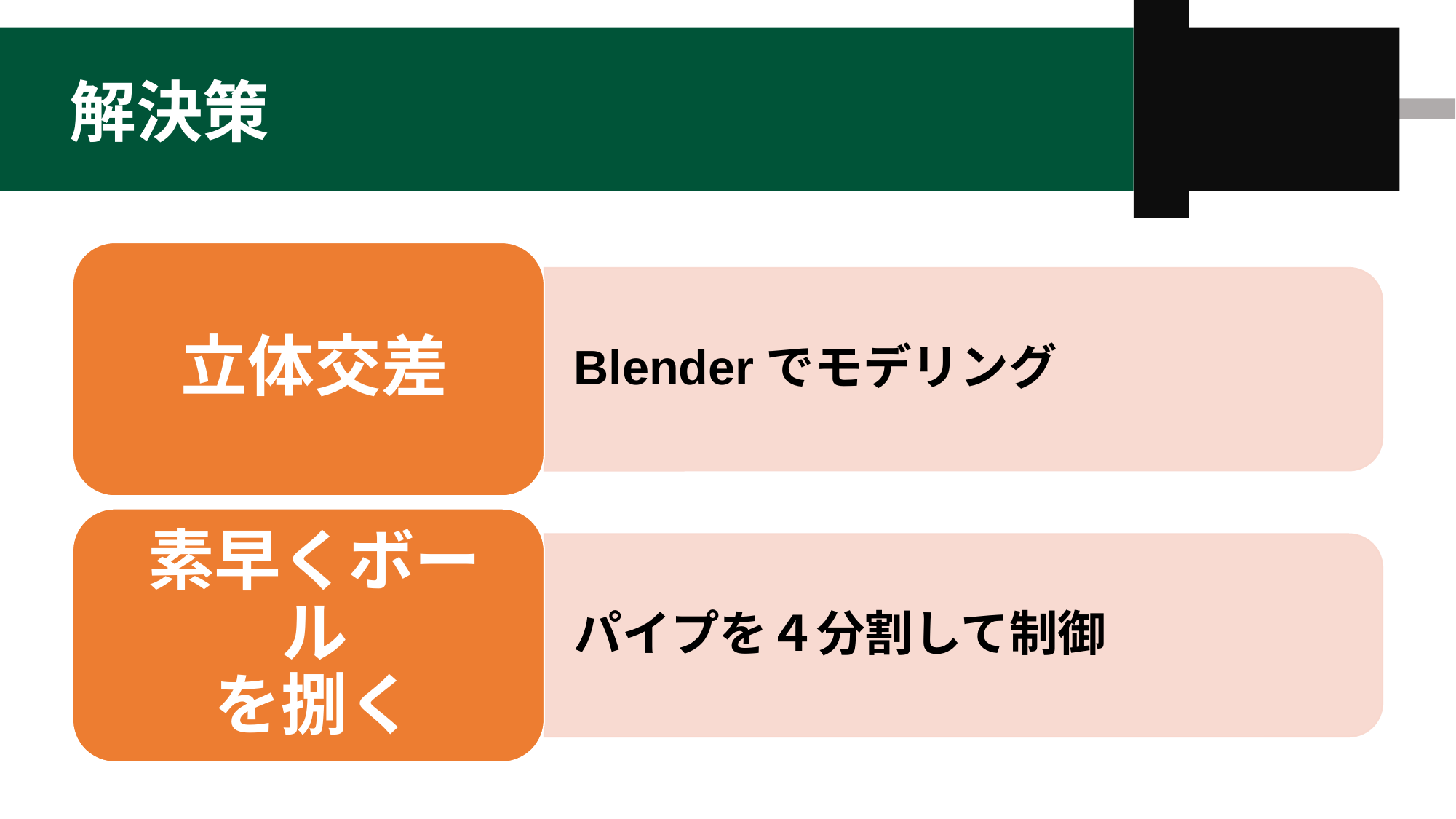

# 解決策
Blenderでモデリング
立体交差
パイプを４分割して制御
素早くボール
を捌く